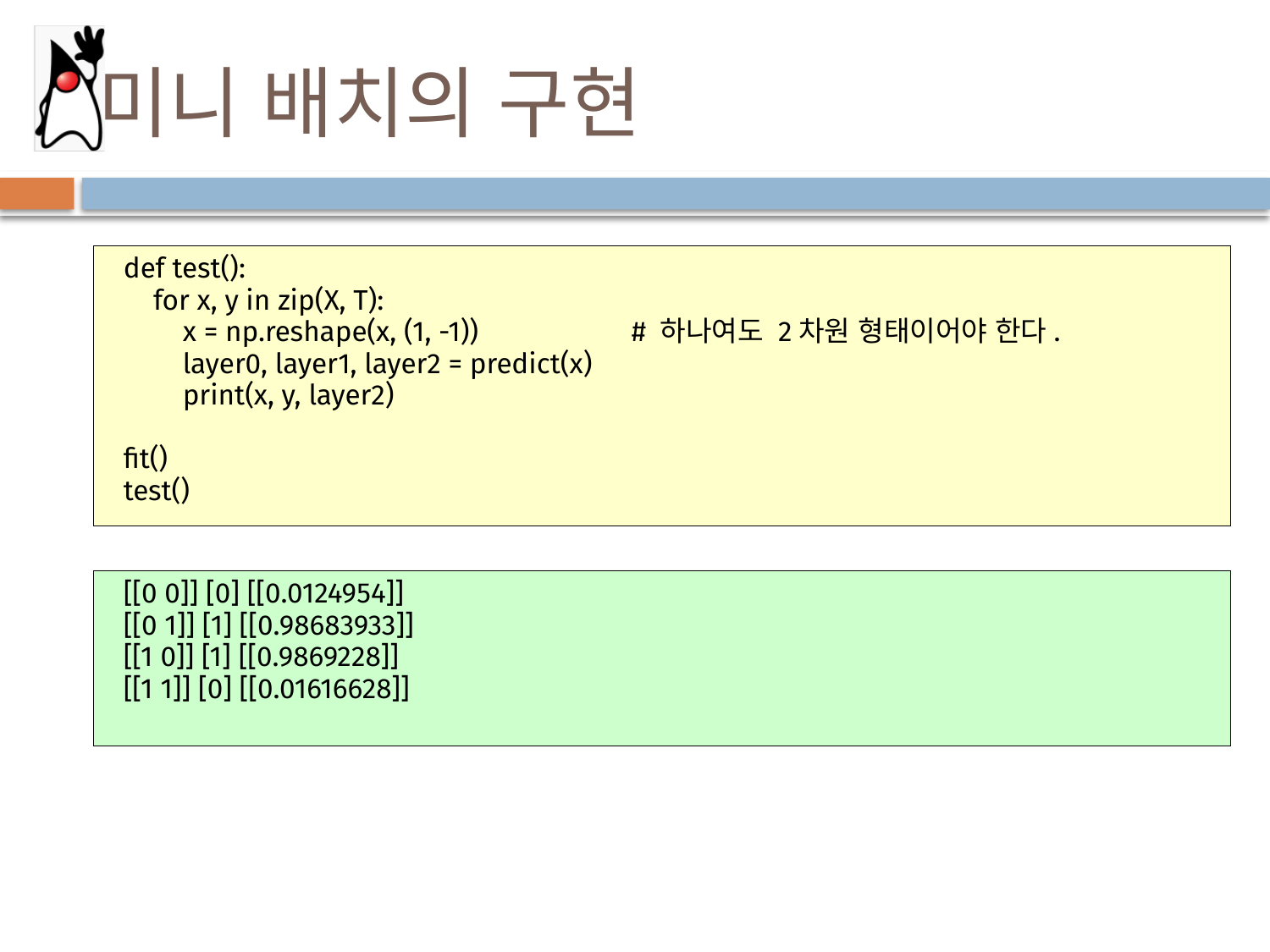

# 미니 배치의 구현
def test():
    for x, y in zip(X, T):
        x = np.reshape(x, (1, -1))		# 하나여도 2차원 형태이어야 한다.
        layer0, layer1, layer2 = predict(x)
        print(x, y, layer2)

fit()
test()
[[0 0]] [0] [[0.0124954]]
[[0 1]] [1] [[0.98683933]]
[[1 0]] [1] [[0.9869228]]
[[1 1]] [0] [[0.01616628]]